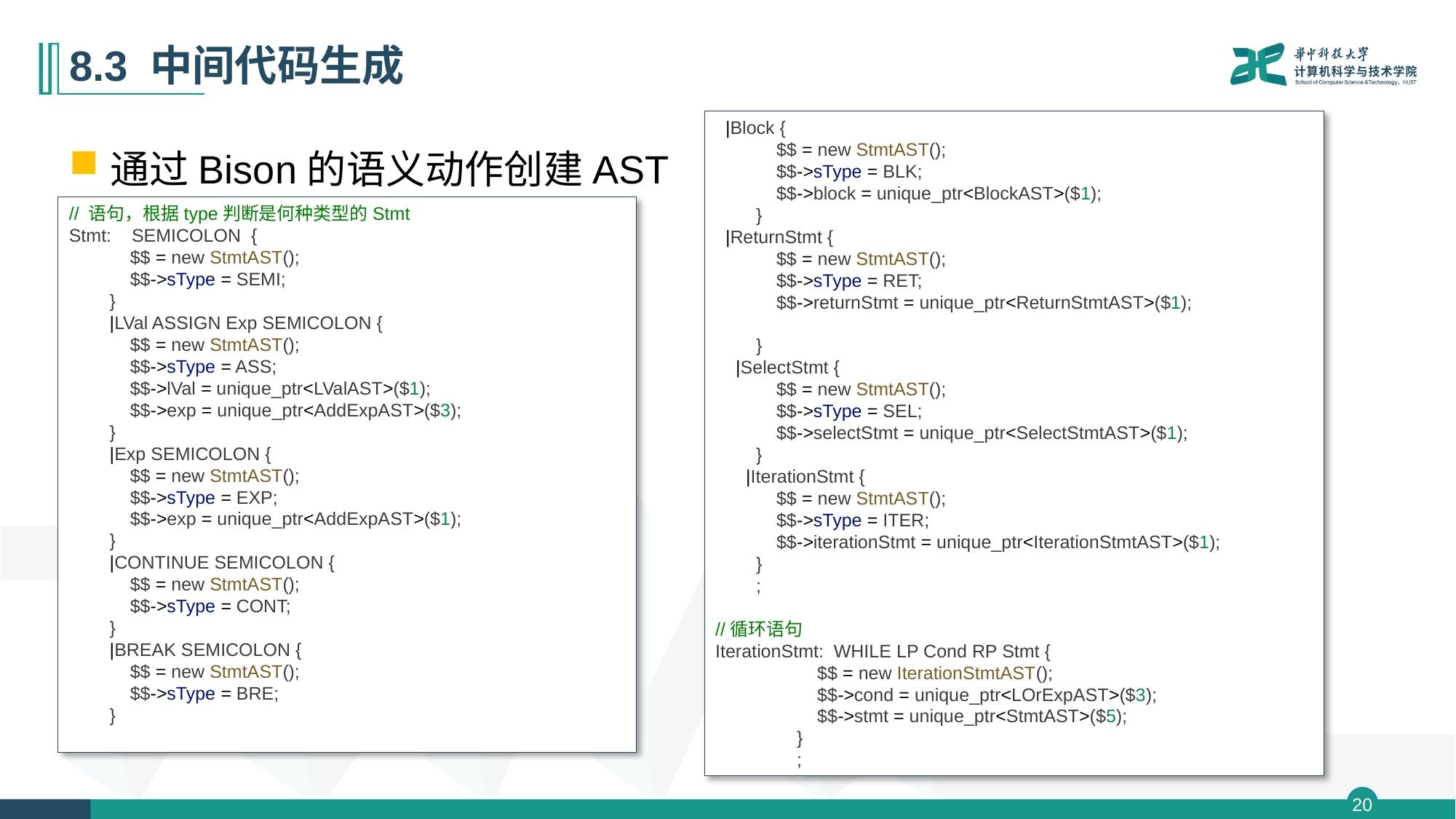

# 8.3 中间代码生成
  |Block {
            $$ = new StmtAST();
            $$->sType = BLK;
            $$->block = unique_ptr<BlockAST>($1);
        }
  |ReturnStmt {
            $$ = new StmtAST();
            $$->sType = RET;
            $$->returnStmt = unique_ptr<ReturnStmtAST>($1);
        }
    |SelectStmt {
            $$ = new StmtAST();
            $$->sType = SEL;
            $$->selectStmt = unique_ptr<SelectStmtAST>($1);
        }
      |IterationStmt {
            $$ = new StmtAST();
            $$->sType = ITER;
            $$->iterationStmt = unique_ptr<IterationStmtAST>($1);
        }
        ;

//循环语句
IterationStmt:  WHILE LP Cond RP Stmt {
                    $$ = new IterationStmtAST();
                    $$->cond = unique_ptr<LOrExpAST>($3);
                    $$->stmt = unique_ptr<StmtAST>($5);
                }
                ;
通过Bison的语义动作创建AST
// 语句，根据type判断是何种类型的Stmt
Stmt:    SEMICOLON  {
            $$ = new StmtAST();
            $$->sType = SEMI;
        }
        |LVal ASSIGN Exp SEMICOLON {
            $$ = new StmtAST();
            $$->sType = ASS;
            $$->lVal = unique_ptr<LValAST>($1);
            $$->exp = unique_ptr<AddExpAST>($3);
        }
        |Exp SEMICOLON {
            $$ = new StmtAST();
            $$->sType = EXP;
            $$->exp = unique_ptr<AddExpAST>($1);
        }
        |CONTINUE SEMICOLON {
            $$ = new StmtAST();
            $$->sType = CONT;
        }
        |BREAK SEMICOLON {
            $$ = new StmtAST();
            $$->sType = BRE;
        }